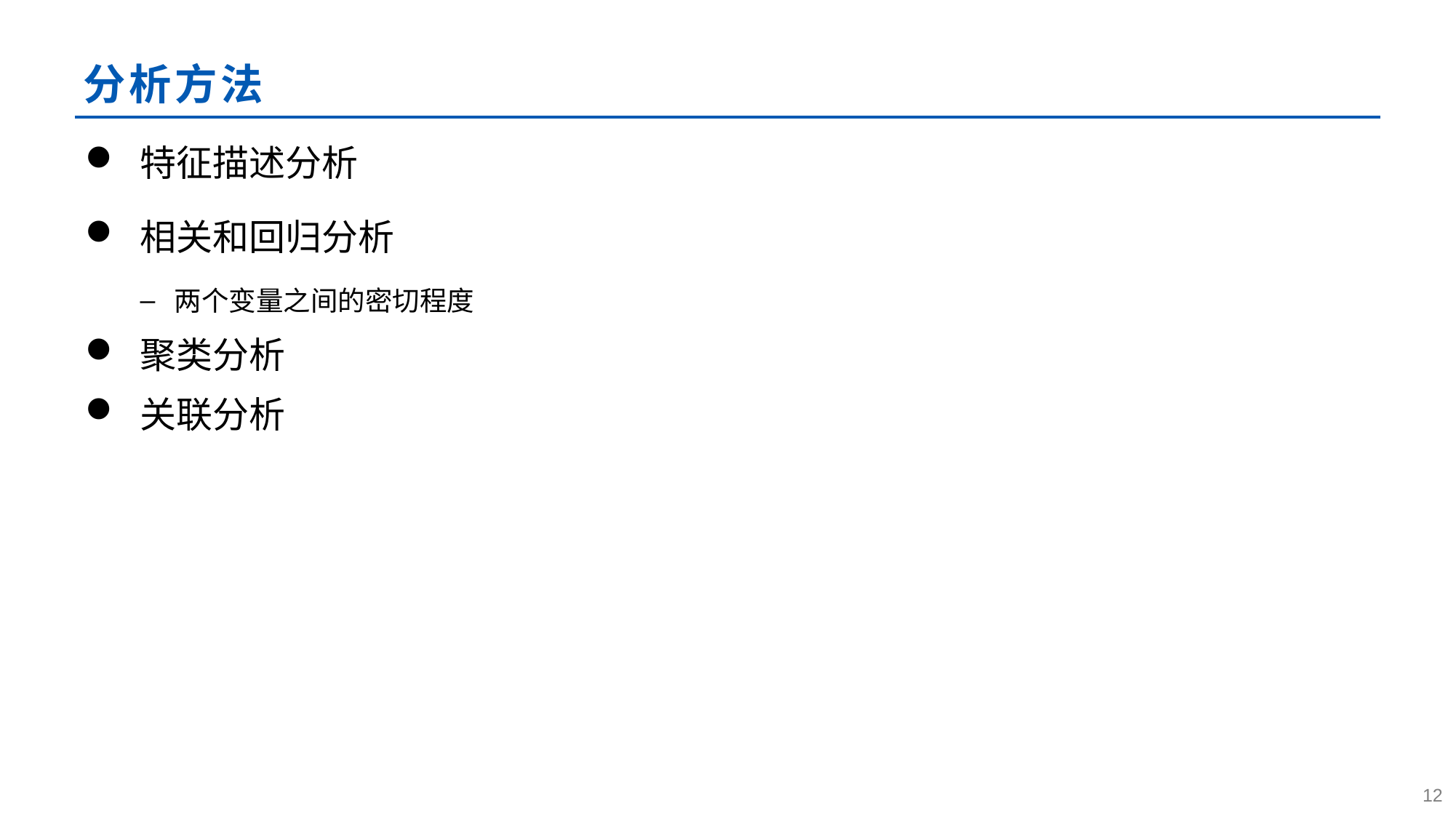

# 分析方法
特征描述分析
相关和回归分析
两个变量之间的密切程度
聚类分析
关联分析

12